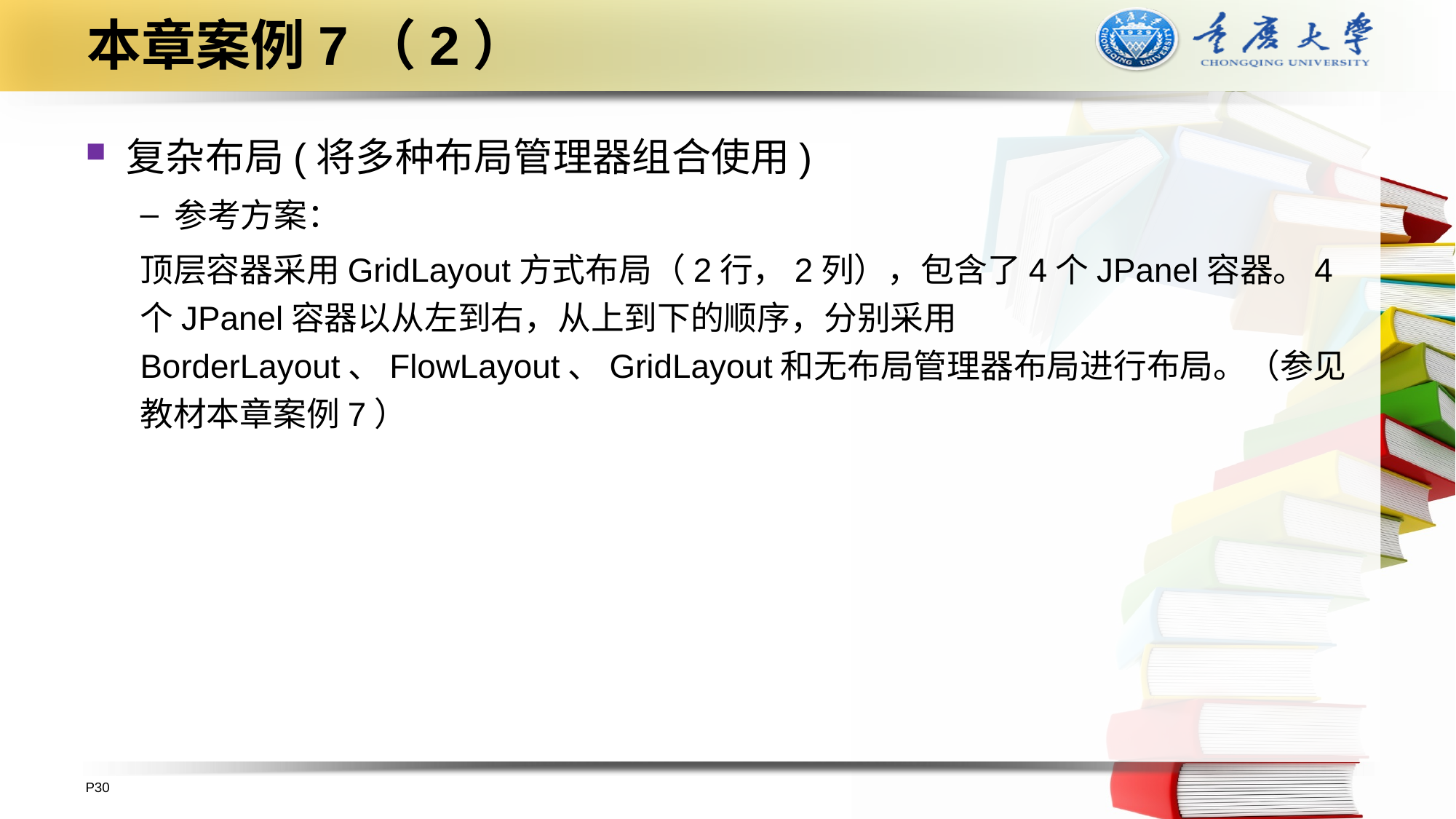

# 本章案例7（2）
复杂布局(将多种布局管理器组合使用)
参考方案：
顶层容器采用GridLayout方式布局（2行，2列），包含了4个JPanel容器。4个JPanel容器以从左到右，从上到下的顺序，分别采用BorderLayout、FlowLayout、GridLayout和无布局管理器布局进行布局。（参见教材本章案例7）
P30